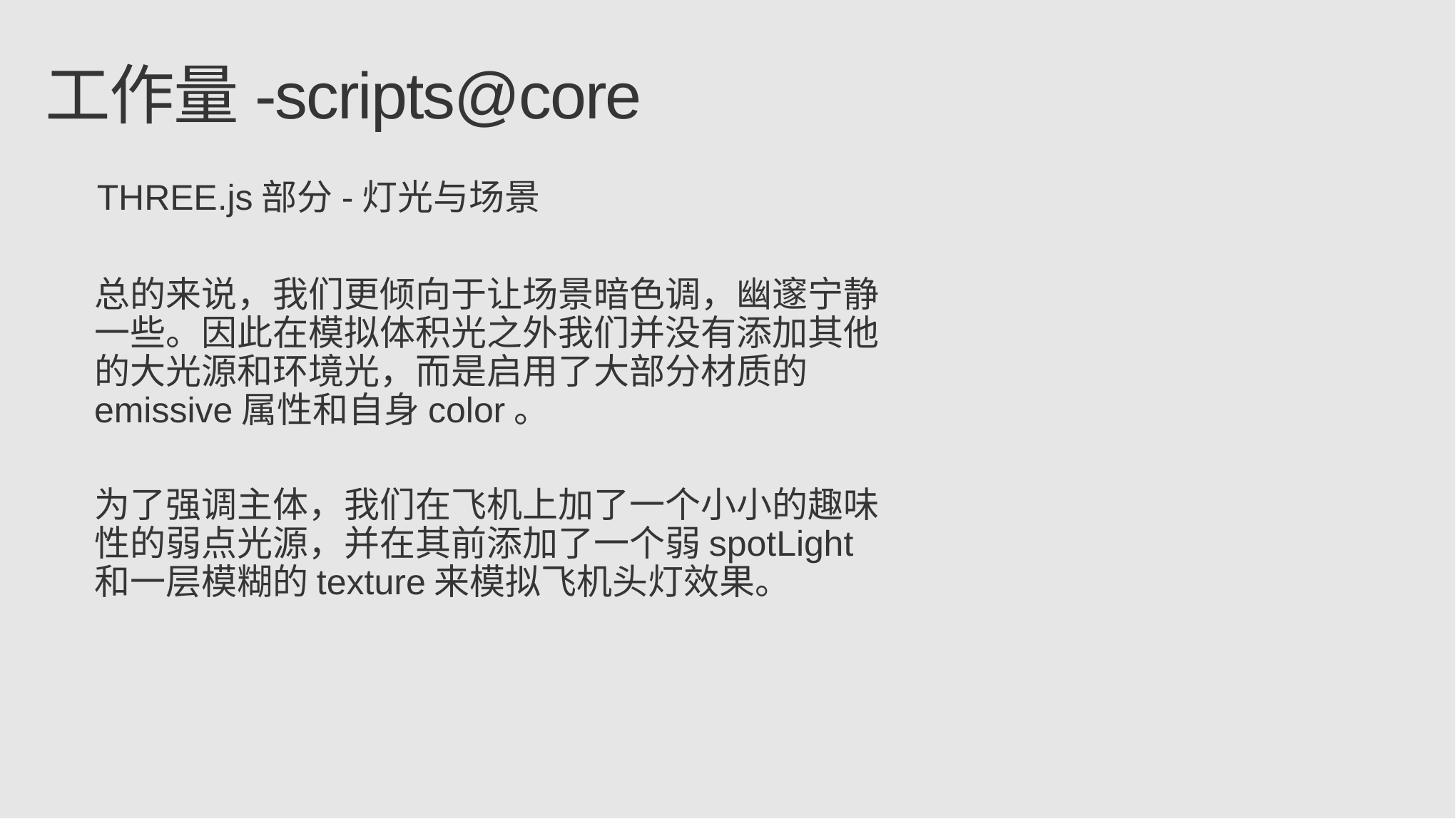

工作量-scripts@core
THREE.js部分-灯光与场景
总的来说，我们更倾向于让场景暗色调，幽邃宁静一些。因此在模拟体积光之外我们并没有添加其他的大光源和环境光，而是启用了大部分材质的emissive属性和自身color。

为了强调主体，我们在飞机上加了一个小小的趣味性的弱点光源，并在其前添加了一个弱spotLight和一层模糊的texture来模拟飞机头灯效果。